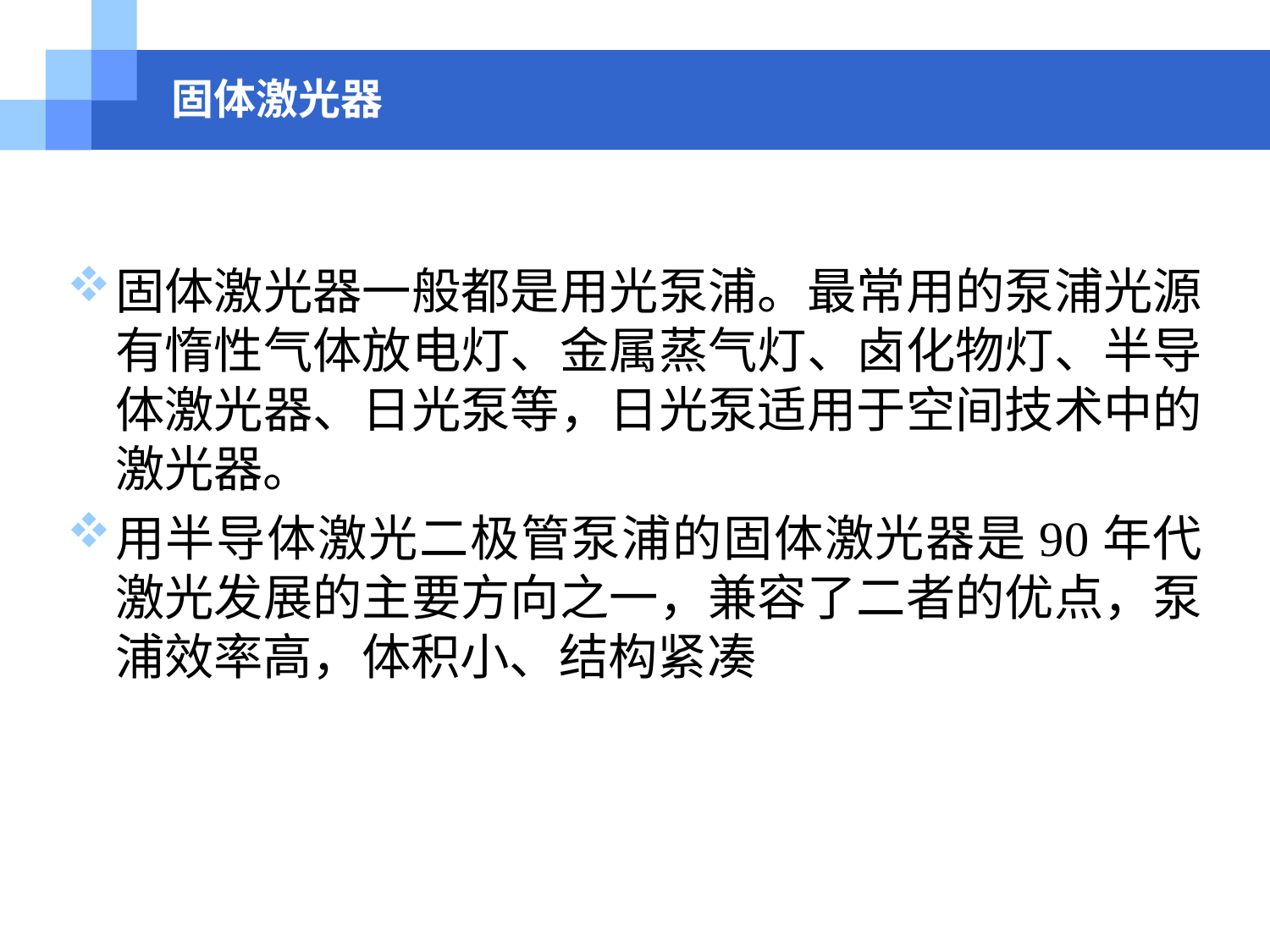

# 固体激光器
固体激光器一般都是用光泵浦。最常用的泵浦光源有惰性气体放电灯、金属蒸气灯、卤化物灯、半导体激光器、日光泵等，日光泵适用于空间技术中的激光器。
用半导体激光二极管泵浦的固体激光器是90年代激光发展的主要方向之一，兼容了二者的优点，泵浦效率高，体积小、结构紧凑